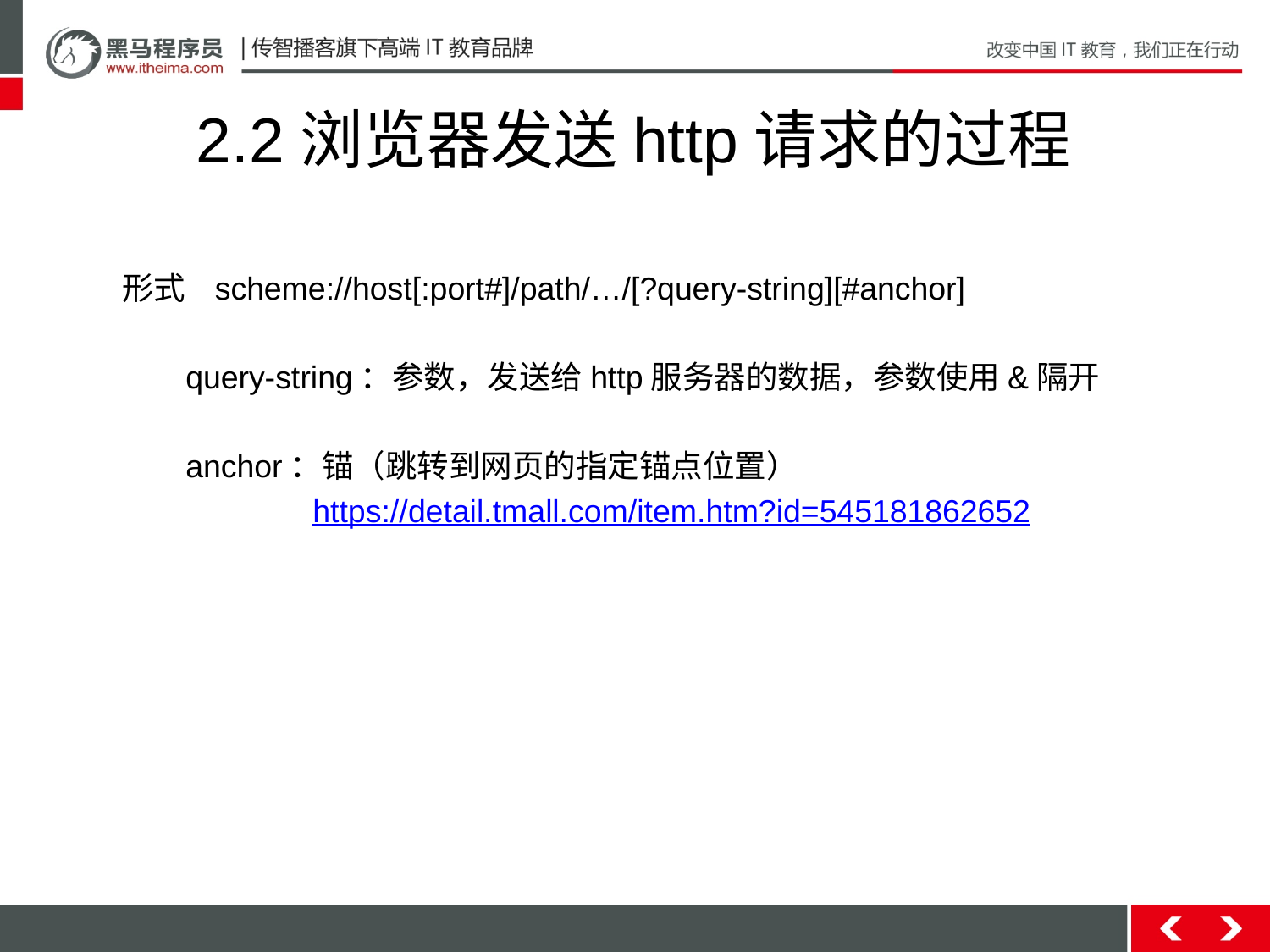

# 2.2浏览器发送http请求的过程
形式   scheme://host[:port#]/path/…/[?query-string][#anchor]

query-string：参数，发送给http服务器的数据，参数使用&隔开

anchor：锚（跳转到网页的指定锚点位置）
	https://detail.tmall.com/item.htm?id=545181862652